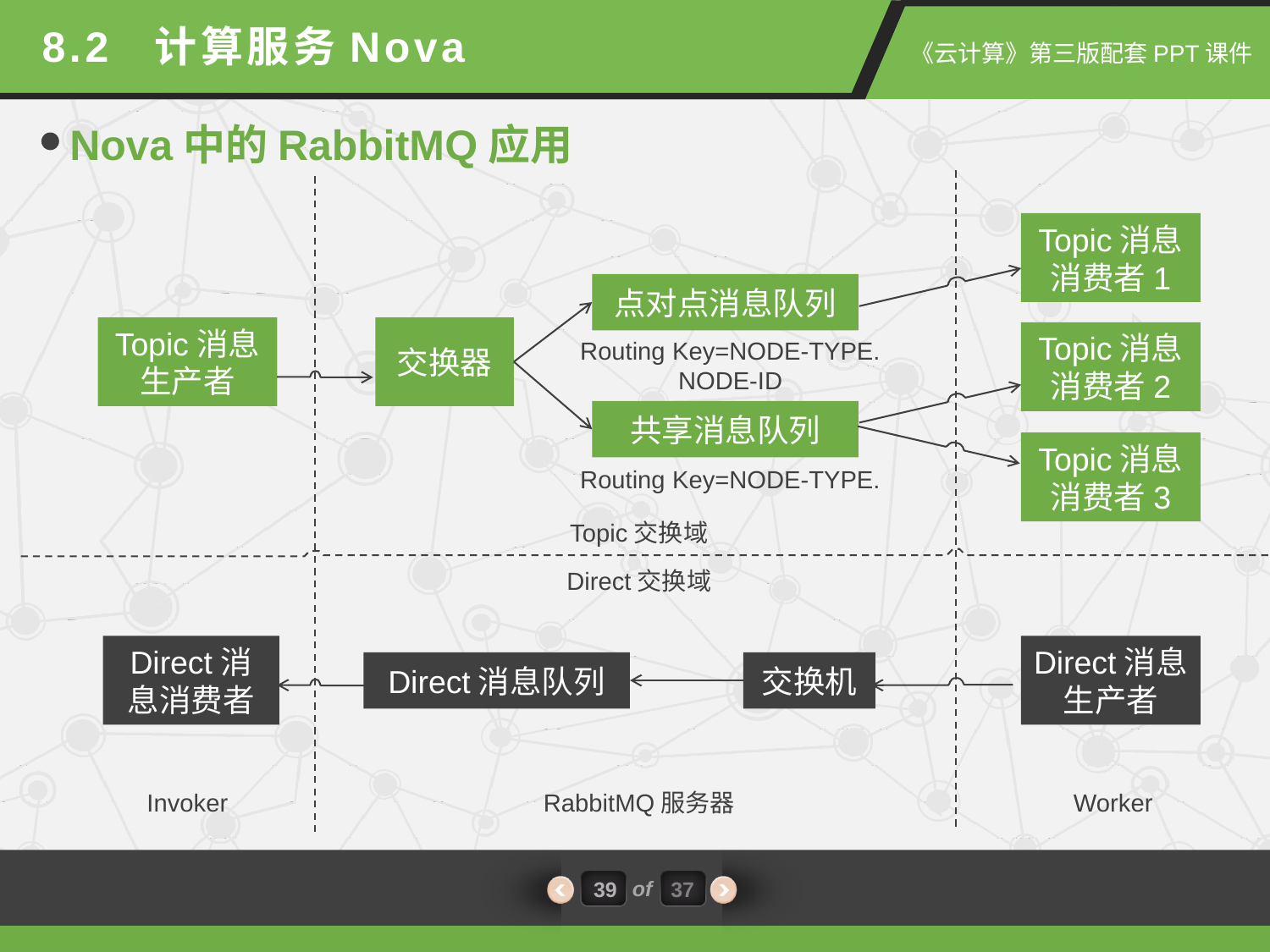

8.2  计算服务Nova
Nova中的RabbitMQ应用

Topic消息消费者1
点对点消息队列

Topic消息生产者
交换器
Topic消息消费者2
Routing Key=NODE-TYPE.
NODE-ID

共享消息队列
Topic消息消费者3

Routing Key=NODE-TYPE.
Topic交换域

Direct交换域
Direct消息消费者
Direct消息生产者
Direct消息队列
交换机

Invoker
RabbitMQ服务器
Worker
39